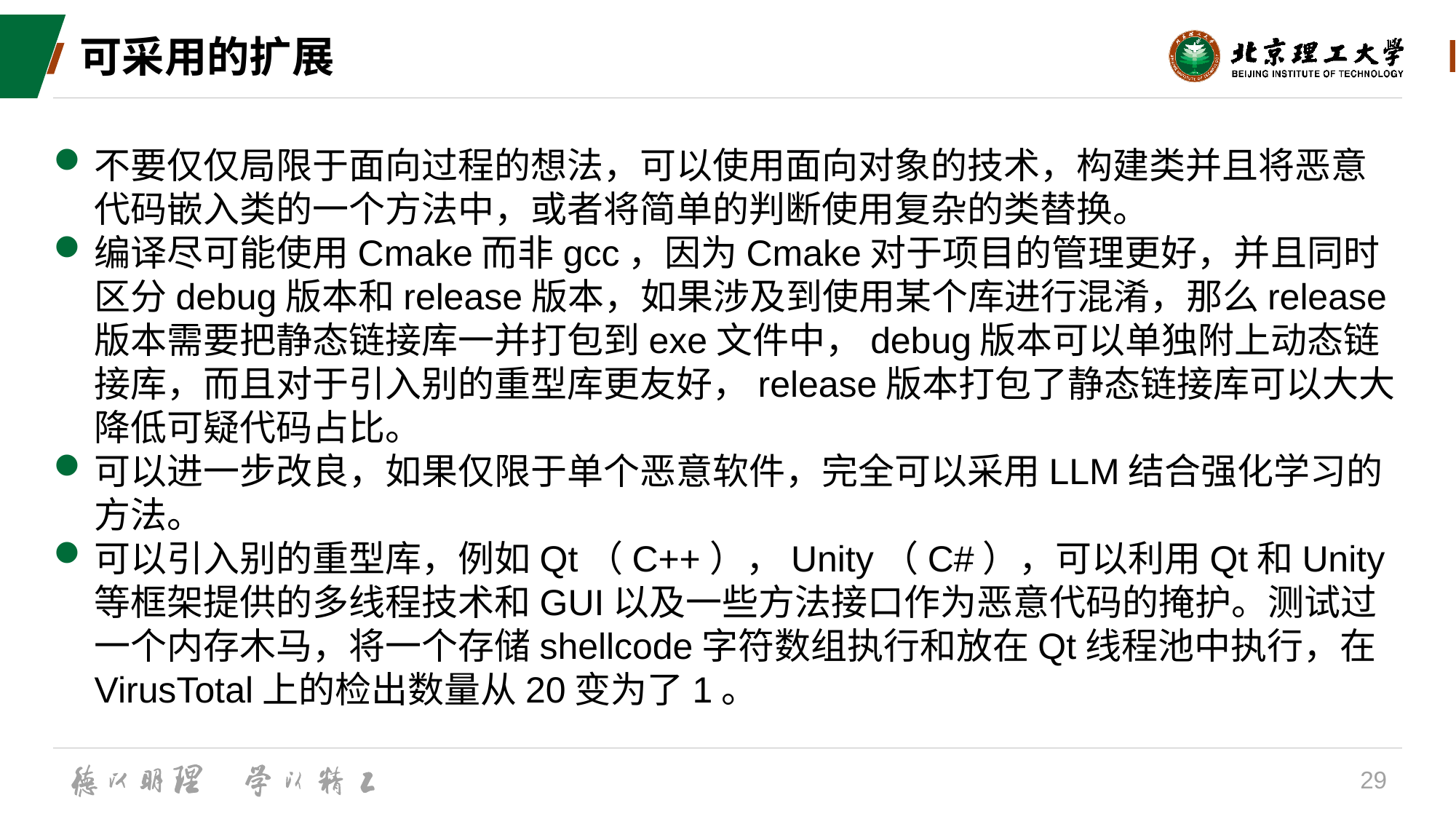

# 可采用的扩展
不要仅仅局限于面向过程的想法，可以使用面向对象的技术，构建类并且将恶意代码嵌入类的一个方法中，或者将简单的判断使用复杂的类替换。
编译尽可能使用Cmake而非gcc，因为Cmake对于项目的管理更好，并且同时区分debug版本和release版本，如果涉及到使用某个库进行混淆，那么release版本需要把静态链接库一并打包到exe文件中，debug版本可以单独附上动态链接库，而且对于引入别的重型库更友好，release版本打包了静态链接库可以大大降低可疑代码占比。
可以进一步改良，如果仅限于单个恶意软件，完全可以采用LLM结合强化学习的方法。
可以引入别的重型库，例如Qt（C++），Unity（C#），可以利用Qt和Unity等框架提供的多线程技术和GUI以及一些方法接口作为恶意代码的掩护。测试过一个内存木马，将一个存储shellcode字符数组执行和放在Qt线程池中执行，在VirusTotal上的检出数量从20变为了1。